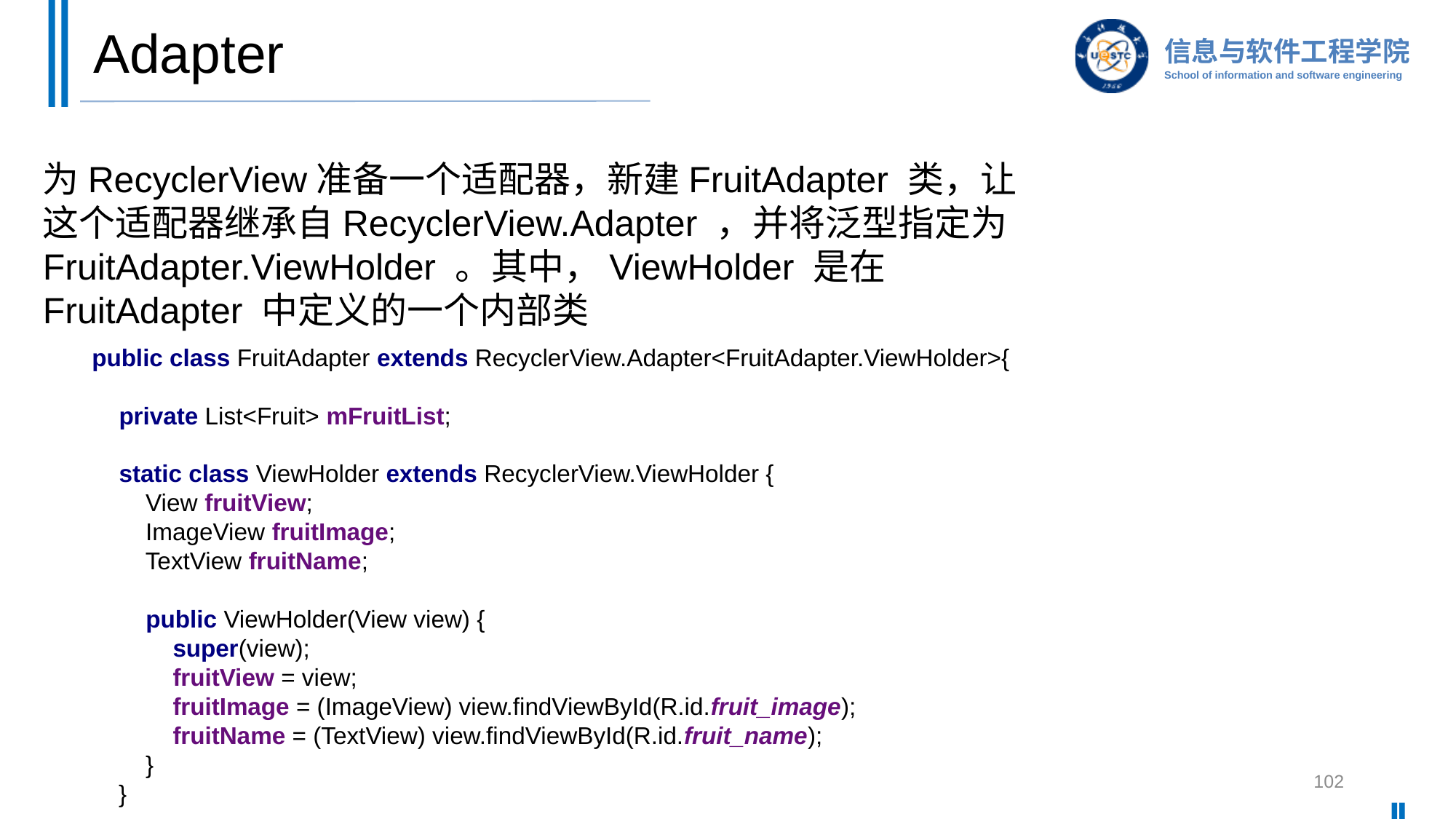

# Adapter
为RecyclerView准备一个适配器，新建FruitAdapter 类，让这个适配器继承自RecyclerView.Adapter ，并将泛型指定为FruitAdapter.ViewHolder 。其中，ViewHolder 是在FruitAdapter 中定义的一个内部类
public class FruitAdapter extends RecyclerView.Adapter<FruitAdapter.ViewHolder>{
    private List<Fruit> mFruitList;
    static class ViewHolder extends RecyclerView.ViewHolder {
        View fruitView;
        ImageView fruitImage;
        TextView fruitName;
        public ViewHolder(View view) {
            super(view);
            fruitView = view;
            fruitImage = (ImageView) view.findViewById(R.id.fruit_image);
            fruitName = (TextView) view.findViewById(R.id.fruit_name);
        }
    }
102